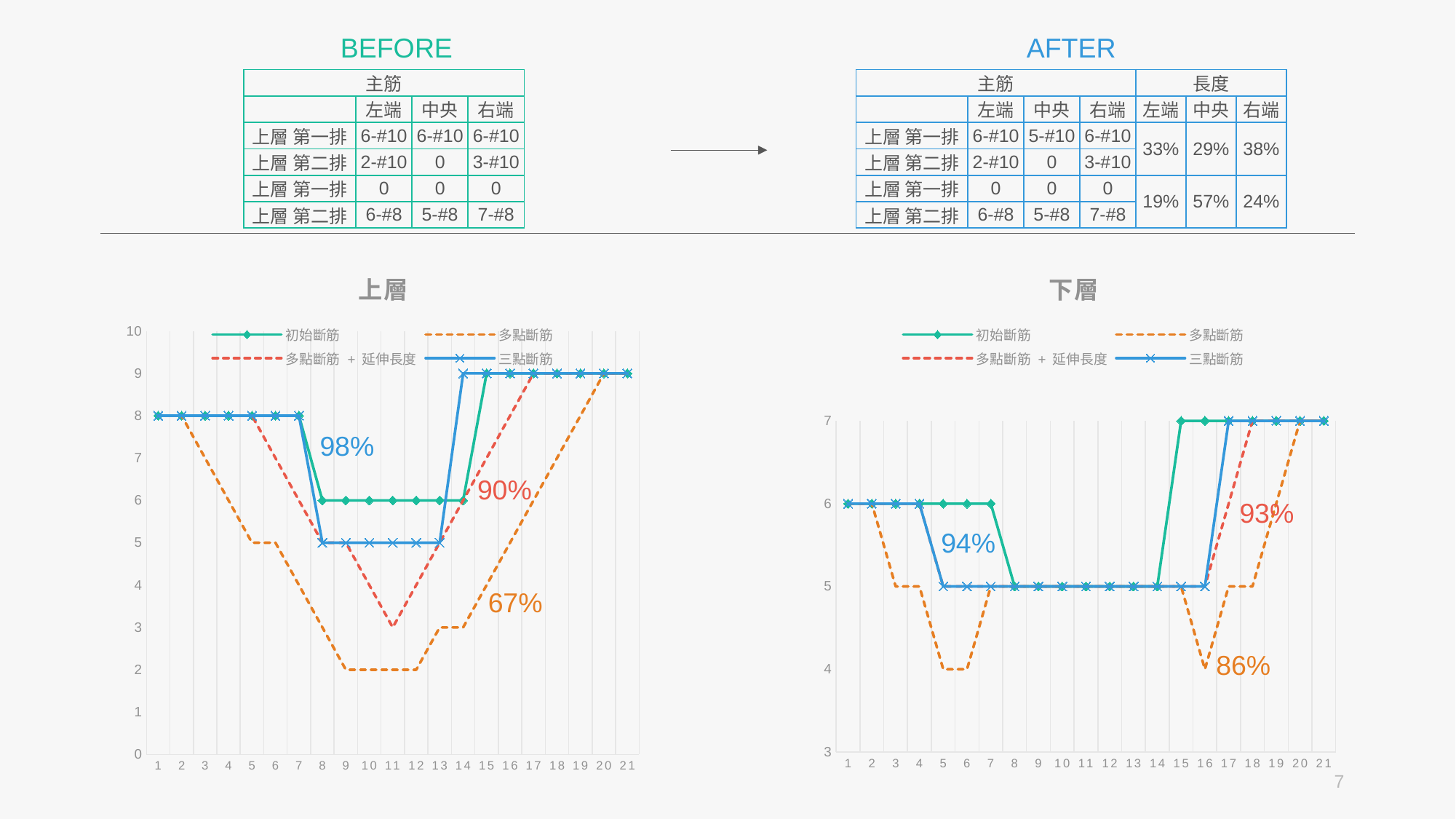

BEFORE
AFTER
| 主筋 |  |  |  |
| --- | --- | --- | --- |
|  | 左端 | 中央 | 右端 |
| 上層 第一排 | 6-#10 | 6-#10 | 6-#10 |
| 上層 第二排 | 2-#10 | 0 | 3-#10 |
| 上層 第一排 | 0 | 0 | 0 |
| 上層 第二排 | 6-#8 | 5-#8 | 7-#8 |
| 主筋 |  |  |  | 長度 |  |  |
| --- | --- | --- | --- | --- | --- | --- |
|  | 左端 | 中央 | 右端 | 左端 | 中央 | 右端 |
| 上層 第一排 | 6-#10 | 5-#10 | 6-#10 | 33% | 29% | 38% |
| 上層 第二排 | 2-#10 | 0 | 3-#10 |  |  |  |
| 上層 第一排 | 0 | 0 | 0 | 19% | 57% | 24% |
| 上層 第二排 | 6-#8 | 5-#8 | 7-#8 |  |  |  |

### Chart: 下層

| Category | 初始斷筋 | 多點斷筋 | 多點斷筋 + 延伸長度 | 三點斷筋 |
|---|---|---|---|---|
93%
94%
86%

### Chart: 上層

| Category | 初始斷筋 | 多點斷筋 | 多點斷筋 + 延伸長度 | 三點斷筋 |
|---|---|---|---|---|
98%
90%
67%
7